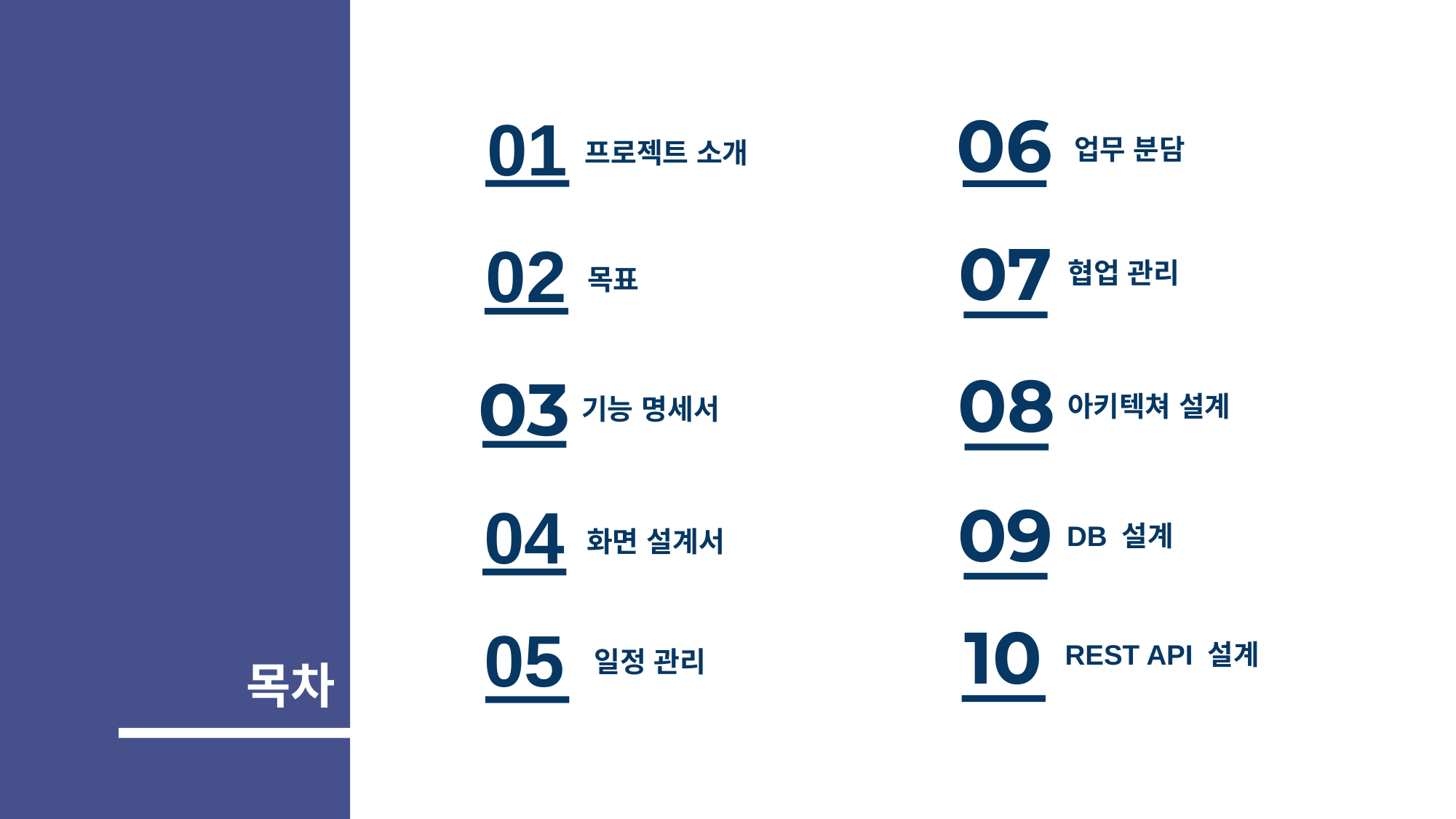

06
01
업무 분담
프로젝트 소개

07
02
협업 관리
목표

08
03
아키텍쳐 설계
기능 명세서

09
# 04
DB 설계
화면 설계서
목차

10
REST API 설계
05
일정 관리